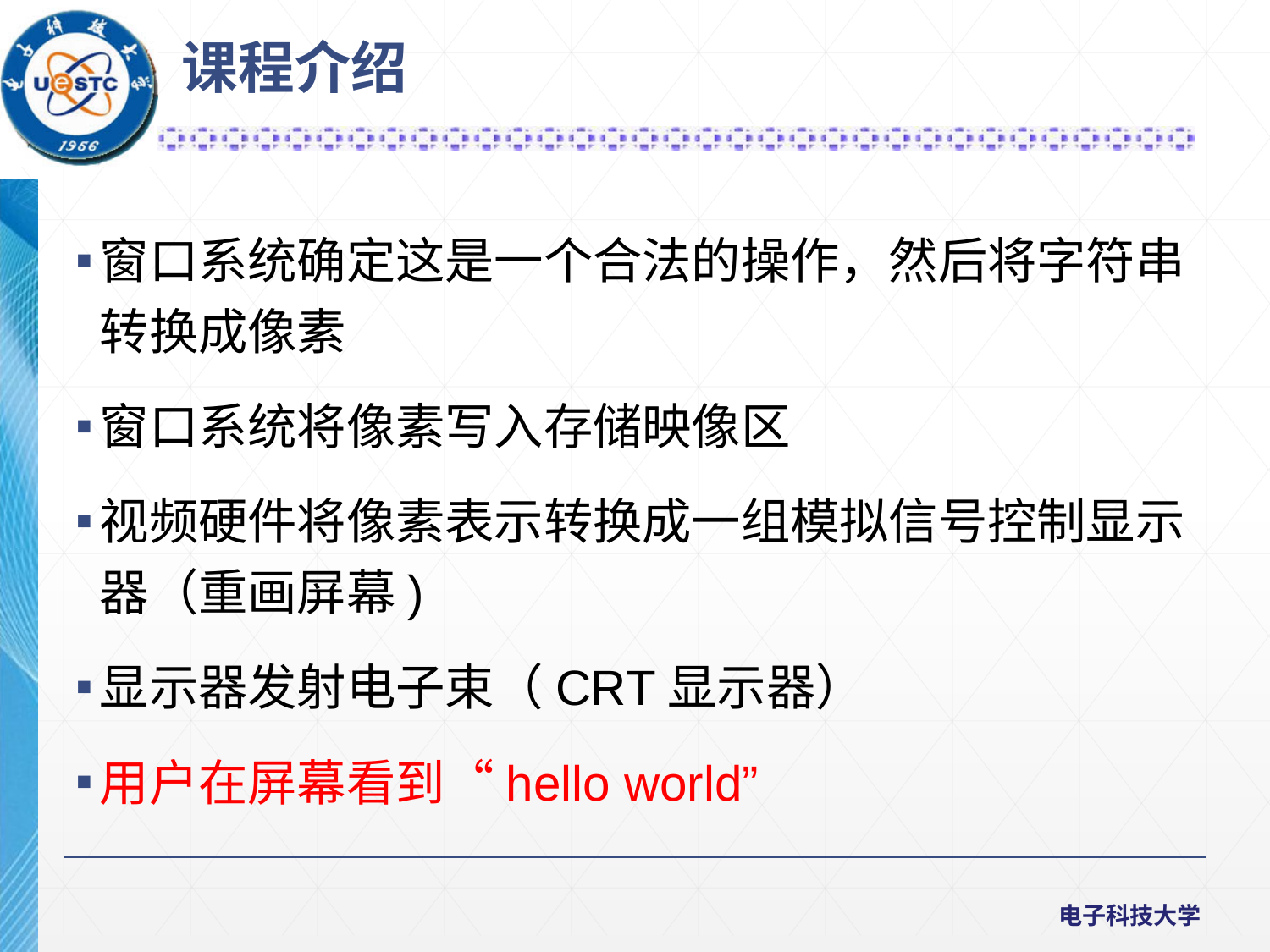

课程介绍
窗口系统确定这是一个合法的操作，然后将字符串转换成像素
窗口系统将像素写入存储映像区
视频硬件将像素表示转换成一组模拟信号控制显示器（重画屏幕)
显示器发射电子束（CRT显示器）
用户在屏幕看到“hello world”